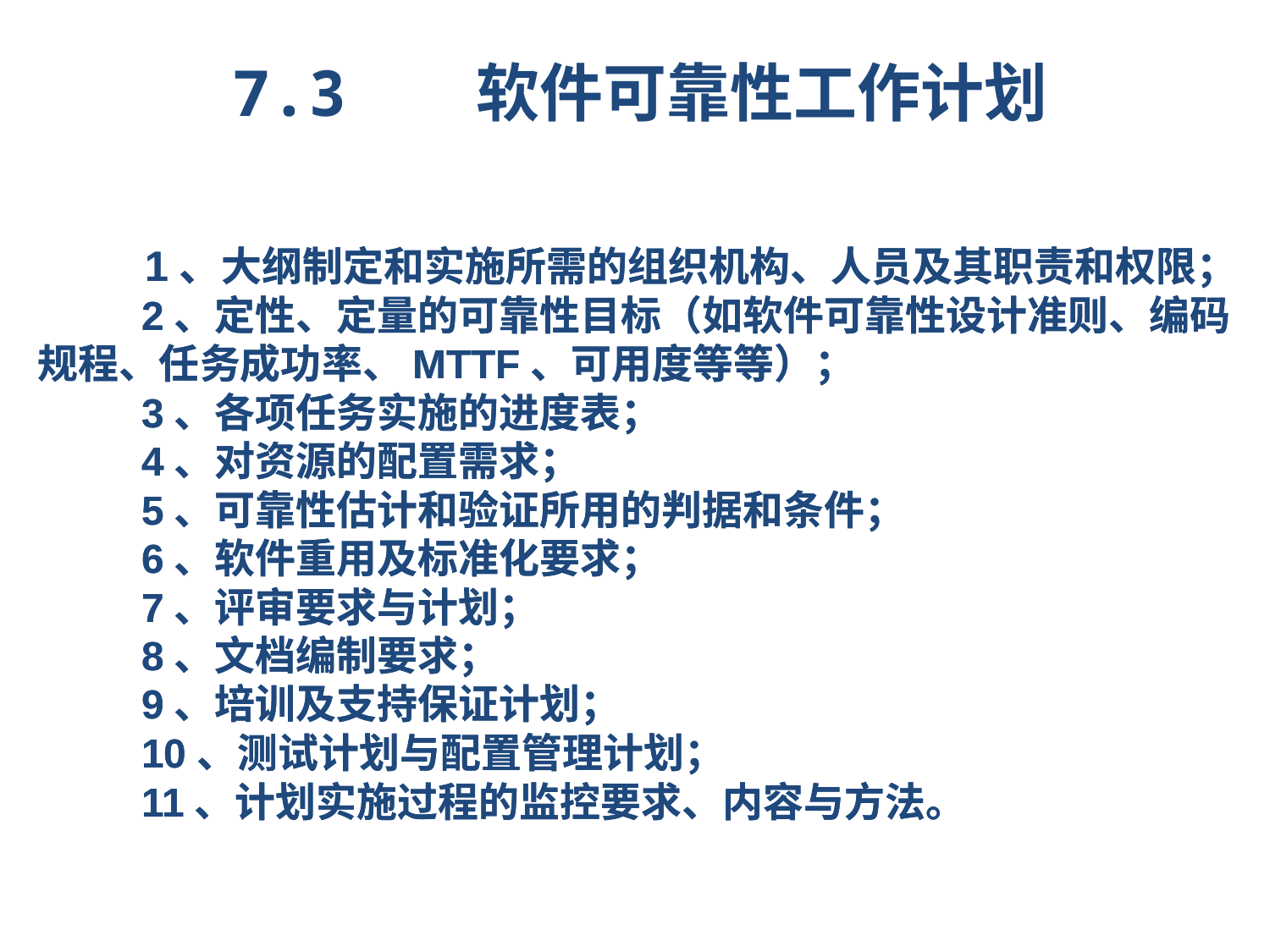

7.3   软件可靠性工作计划
      1、大纲制定和实施所需的组织机构、人员及其职责和权限；
      2、定性、定量的可靠性目标（如软件可靠性设计准则、编码规程、任务成功率、MTTF、可用度等等）；
      3、各项任务实施的进度表；
      4、对资源的配置需求；
      5、可靠性估计和验证所用的判据和条件；
      6、软件重用及标准化要求；
      7、评审要求与计划；
      8、文档编制要求；
      9、培训及支持保证计划；
      10、测试计划与配置管理计划；
      11、计划实施过程的监控要求、内容与方法。
      1、大纲制定和实施所需的组织机构、人员及其职责和权限；
      2、定性、定量的可靠性目标（如软件可靠性设计准则、编码规程、任务成功率、MTTF、可用度等等）；
      3、各项任务实施的进度表；
      4、对资源的配置需求；
      5、可靠性估计和验证所用的判据和条件；
      6、软件重用及标准化要求；
      7、评审要求与计划；
      8、文档编制要求；
      9、培训及支持保证计划；
      10、测试计划与配置管理计划；
      11、计划实施过程的监控要求、内容与方法。